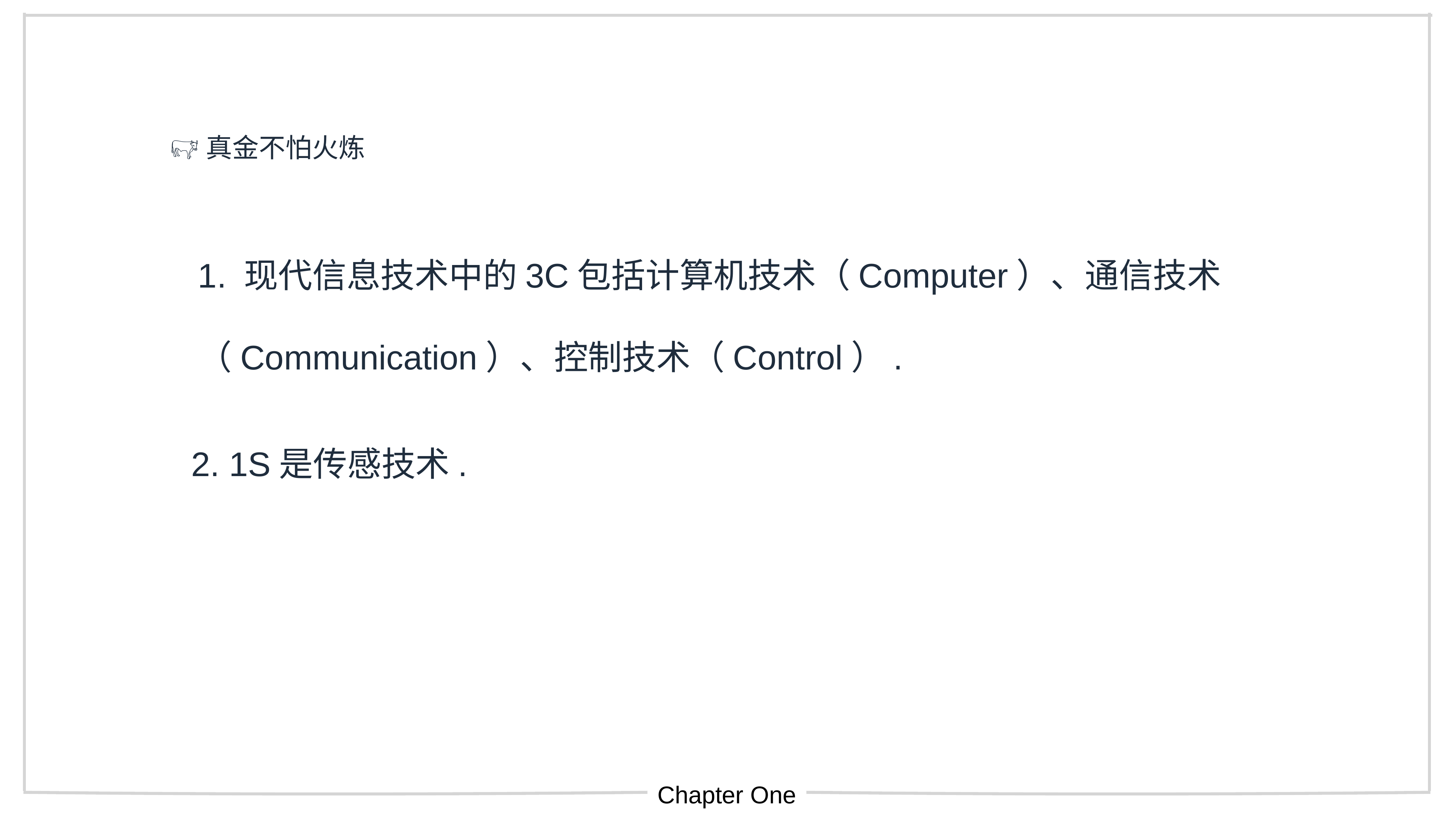

🐂真金不怕火炼
1. 现代信息技术中的3C包括计算机技术（Computer）、通信技术（Communication）、控制技术（Control）.
2. 1S是传感技术.